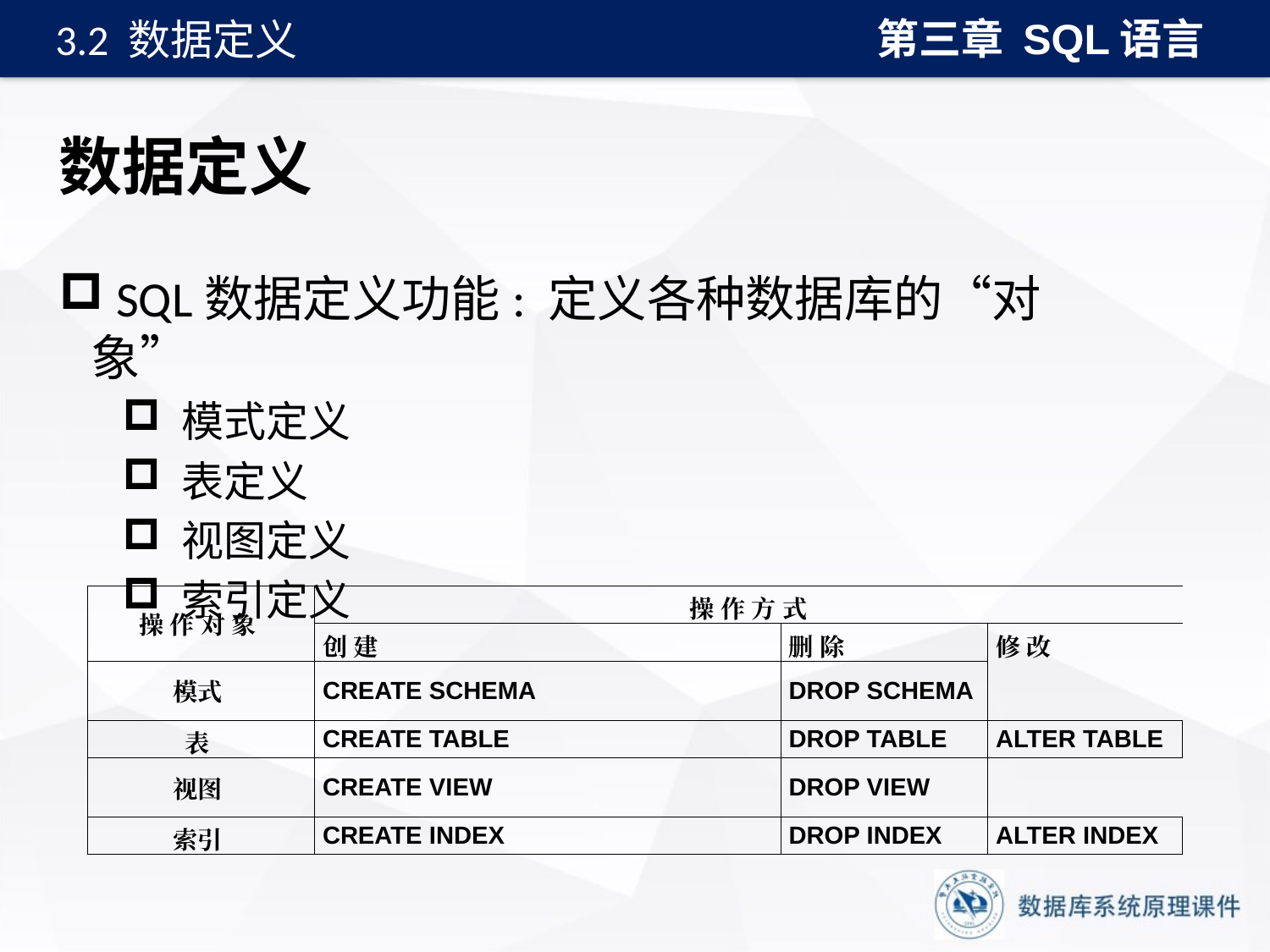

第三章 SQL语言
3.2 数据定义
# 数据定义
 SQL数据定义功能: 定义各种数据库的“对象”
 模式定义
 表定义
 视图定义
 索引定义

| 操 作 对 象 | 操 作 方 式 |  |  |
| --- | --- | --- | --- |
|  | 创 建 | 删 除 | 修 改 |
| 模式 | CREATE SCHEMA | DROP SCHEMA |  |
| 表 | CREATE TABLE | DROP TABLE | ALTER TABLE |
| 视图 | CREATE VIEW | DROP VIEW |  |
| 索引 | CREATE INDEX | DROP INDEX | ALTER INDEX |